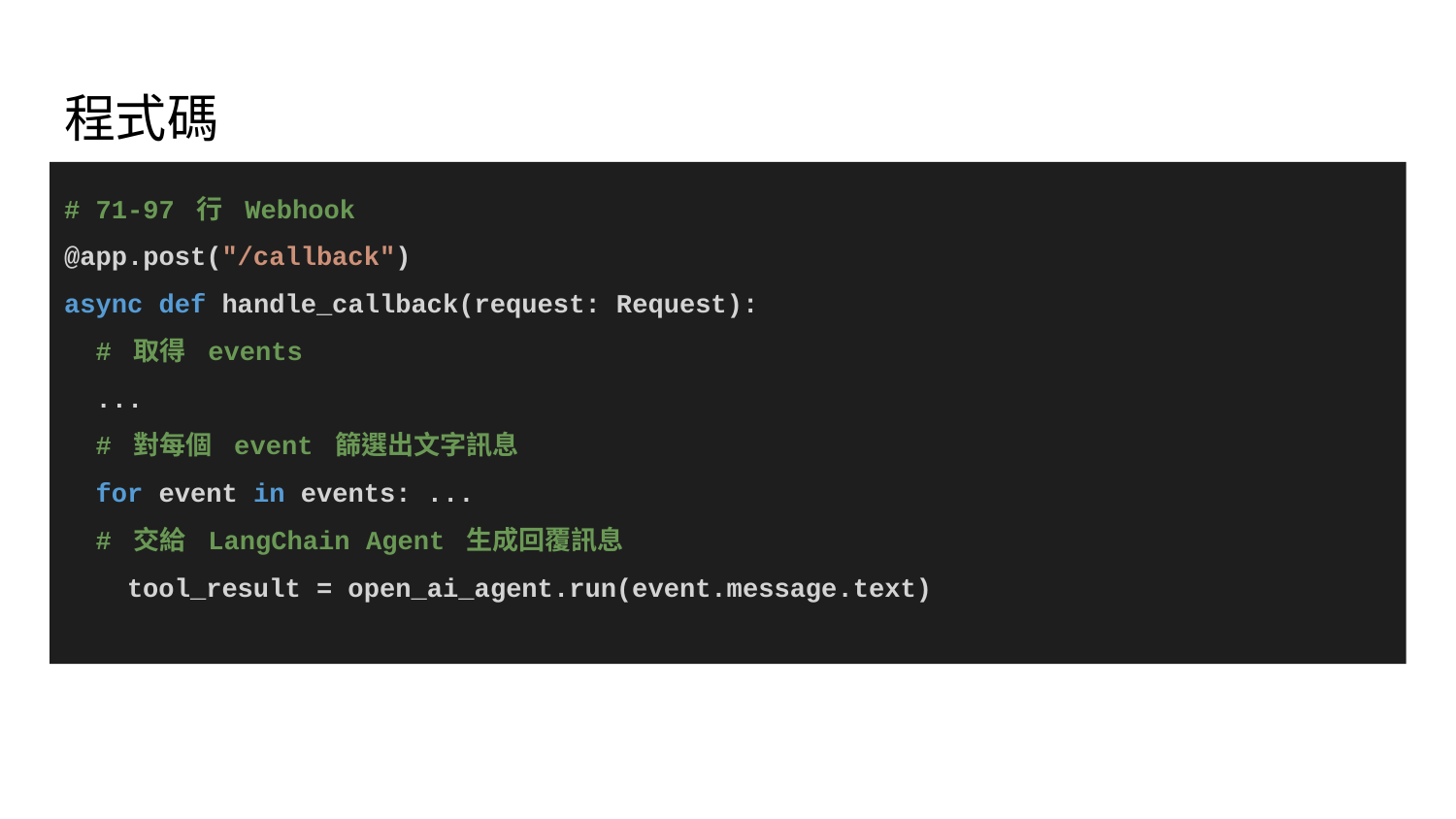

# 程式碼
# 71-97 行 Webhook
@app.post("/callback")
async def handle_callback(request: Request):
  # 取得 events
  ...
  # 對每個 event 篩選出文字訊息
  for event in events: ...
  # 交給 LangChain Agent 生成回覆訊息
    tool_result = open_ai_agent.run(event.message.text)